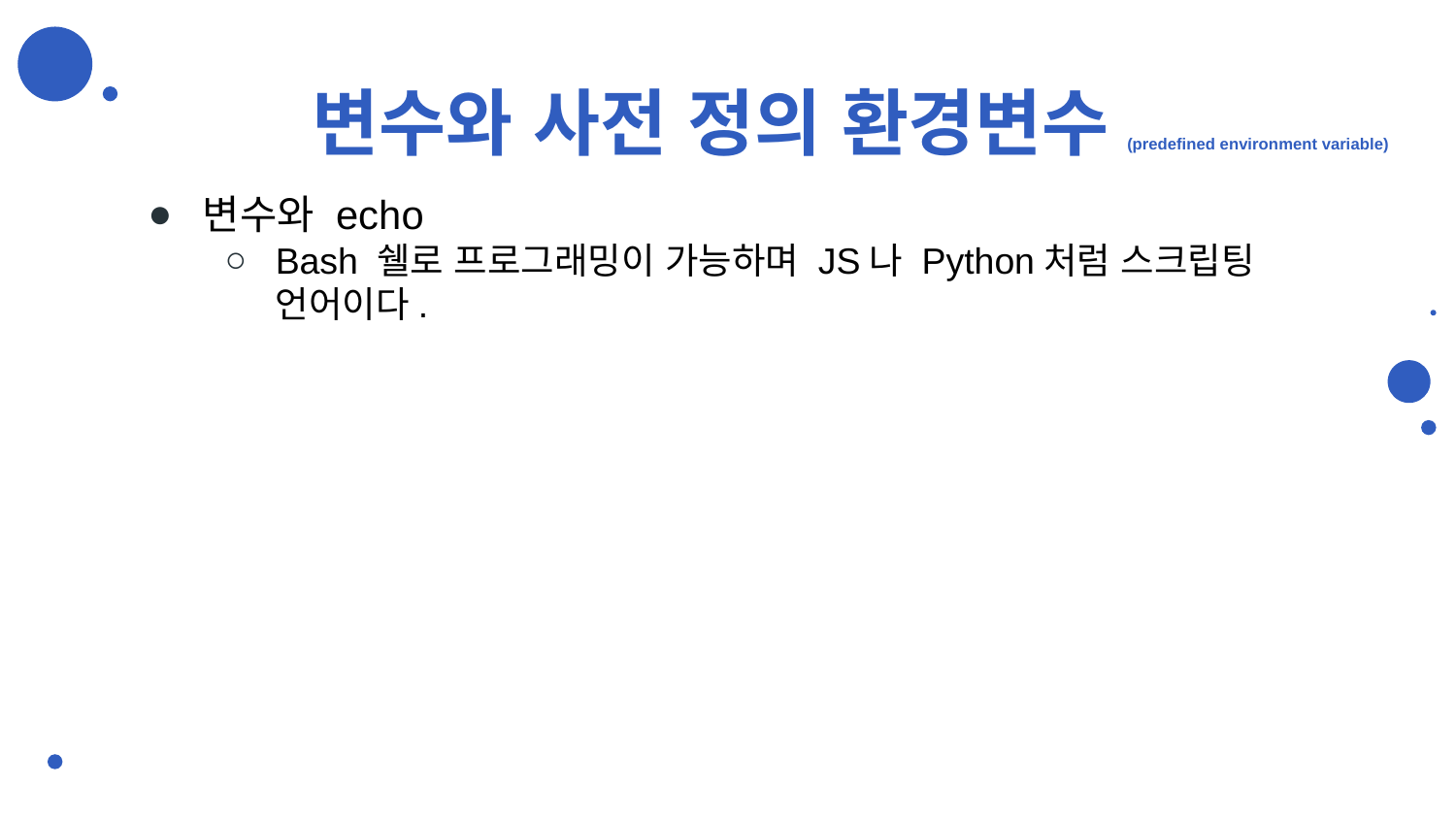

# 변수와 사전 정의 환경변수(predefined environment variable)
변수와 echo
Bash 쉘로 프로그래밍이 가능하며 JS나 Python처럼 스크립팅 언어이다.